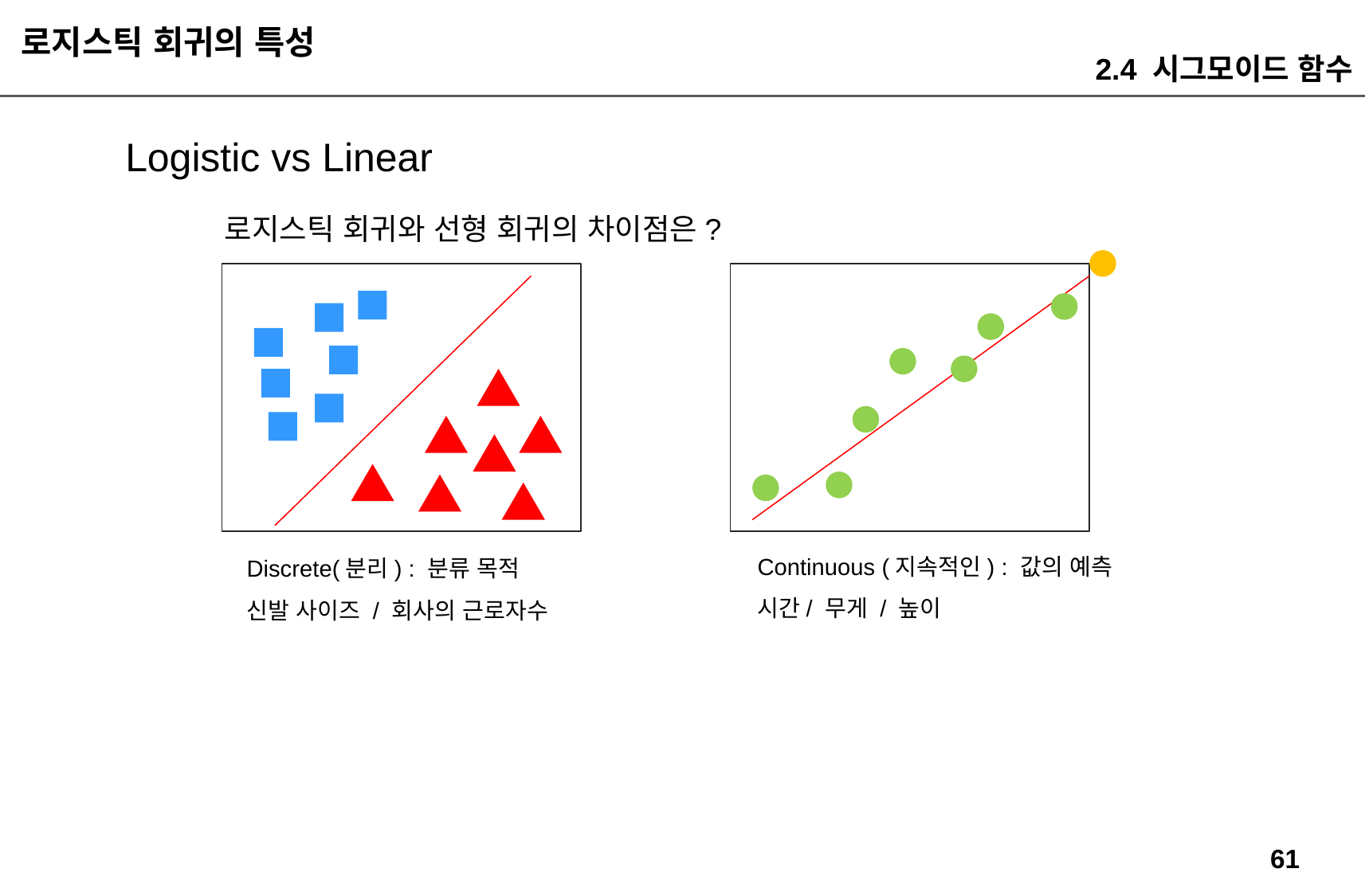

로지스틱 회귀의 특성
2.4 시그모이드 함수
Logistic vs Linear
로지스틱 회귀와 선형 회귀의 차이점은?

Continuous (지속적인) : 값의 예측
시간/ 무게 / 높이
Discrete(분리) : 분류 목적
신발 사이즈 / 회사의 근로자수